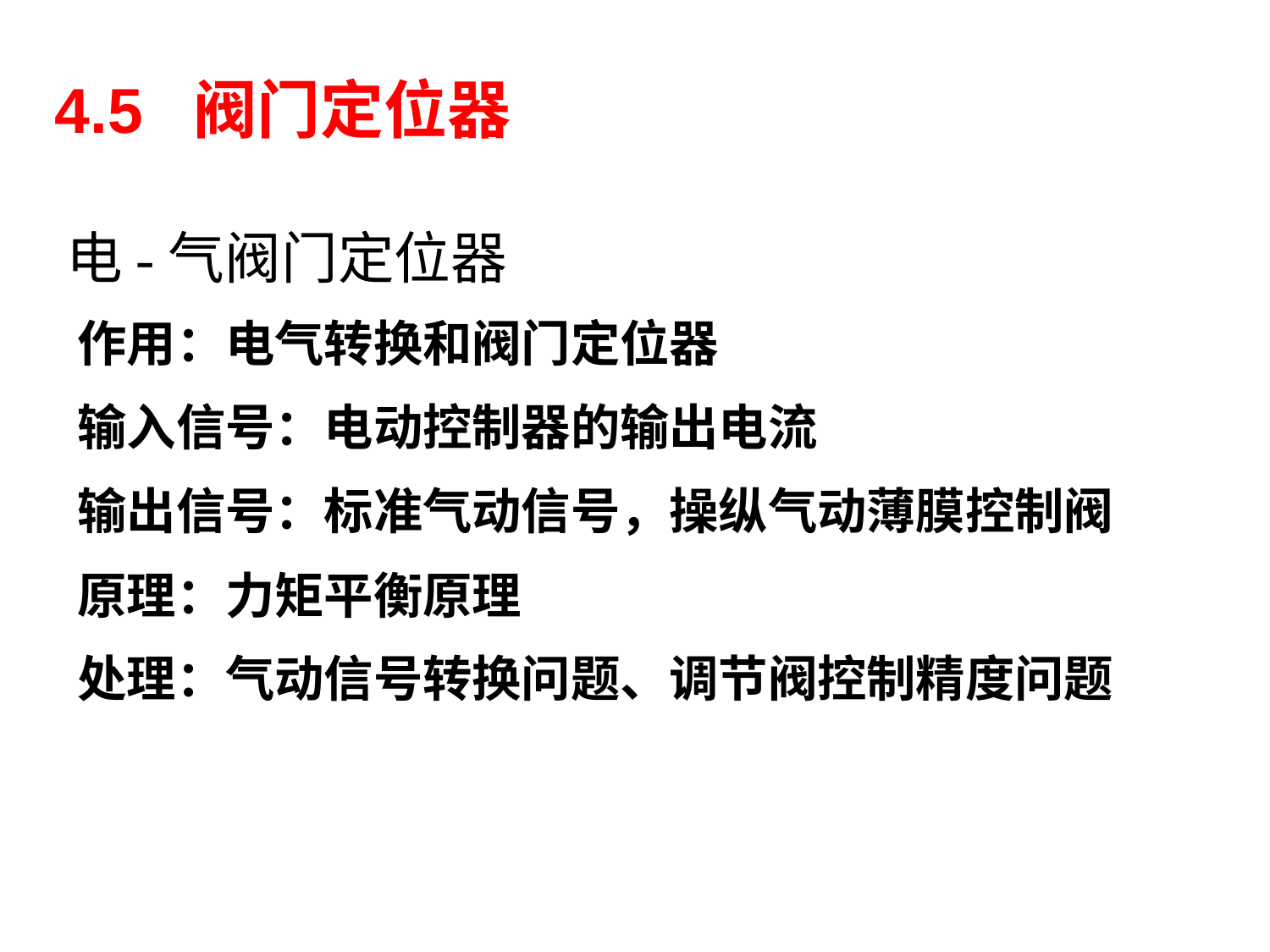

4.5  阀门定位器
电-气阀门定位器
作用：电气转换和阀门定位器
输入信号：电动控制器的输出电流
输出信号：标准气动信号，操纵气动薄膜控制阀
原理：力矩平衡原理
处理：气动信号转换问题、调节阀控制精度问题